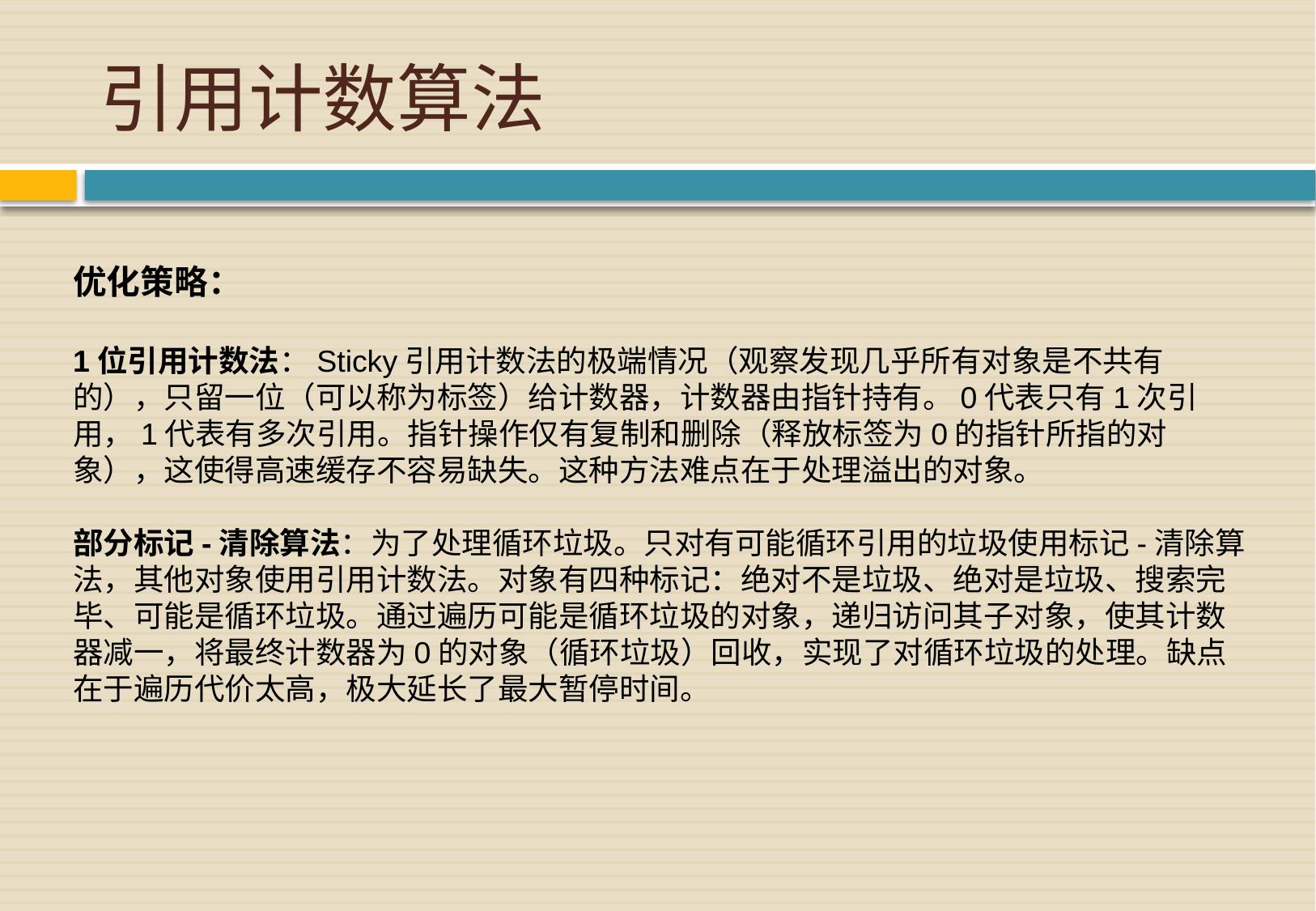

# 引用计数算法
优化策略：

1位引用计数法：Sticky引用计数法的极端情况（观察发现几乎所有对象是不共有的），只留一位（可以称为标签）给计数器，计数器由指针持有。0代表只有1次引用，1代表有多次引用。指针操作仅有复制和删除（释放标签为0的指针所指的对象），这使得高速缓存不容易缺失。这种方法难点在于处理溢出的对象。

部分标记-清除算法：为了处理循环垃圾。只对有可能循环引用的垃圾使用标记-清除算法，其他对象使用引用计数法。对象有四种标记：绝对不是垃圾、绝对是垃圾、搜索完毕、可能是循环垃圾。通过遍历可能是循环垃圾的对象，递归访问其子对象，使其计数器减一，将最终计数器为0的对象（循环垃圾）回收，实现了对循环垃圾的处理。缺点在于遍历代价太高，极大延长了最大暂停时间。